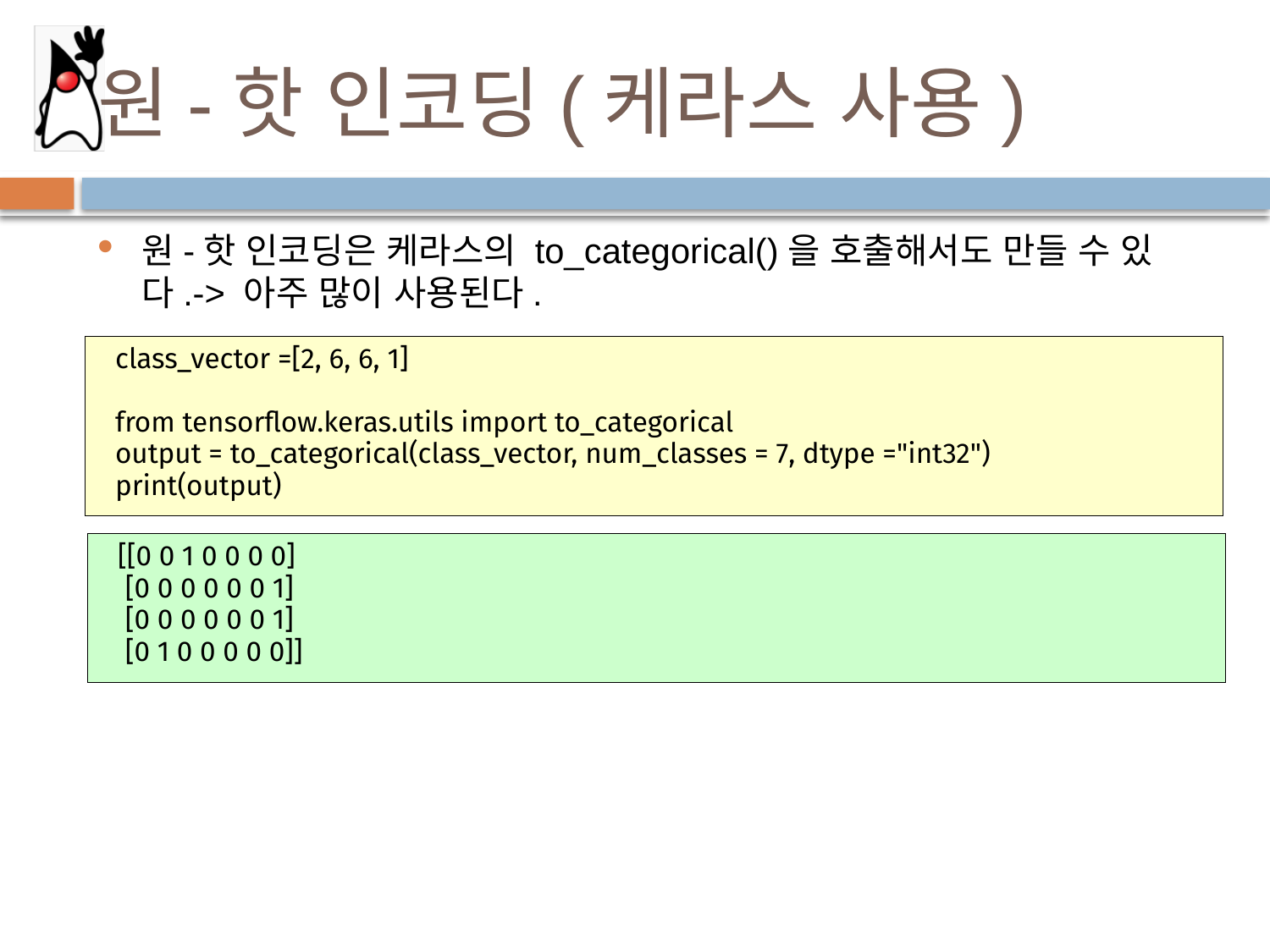

# 원-핫 인코딩(케라스 사용)
원-핫 인코딩은 케라스의 to_categorical()을 호출해서도 만들 수 있다.-> 아주 많이 사용된다.
class_vector =[2, 6, 6, 1]

from tensorflow.keras.utils import to_categorical
output = to_categorical(class_vector, num_classes = 7, dtype ="int32")
print(output)
[[0 0 1 0 0 0 0]
 [0 0 0 0 0 0 1]
 [0 0 0 0 0 0 1]
 [0 1 0 0 0 0 0]]